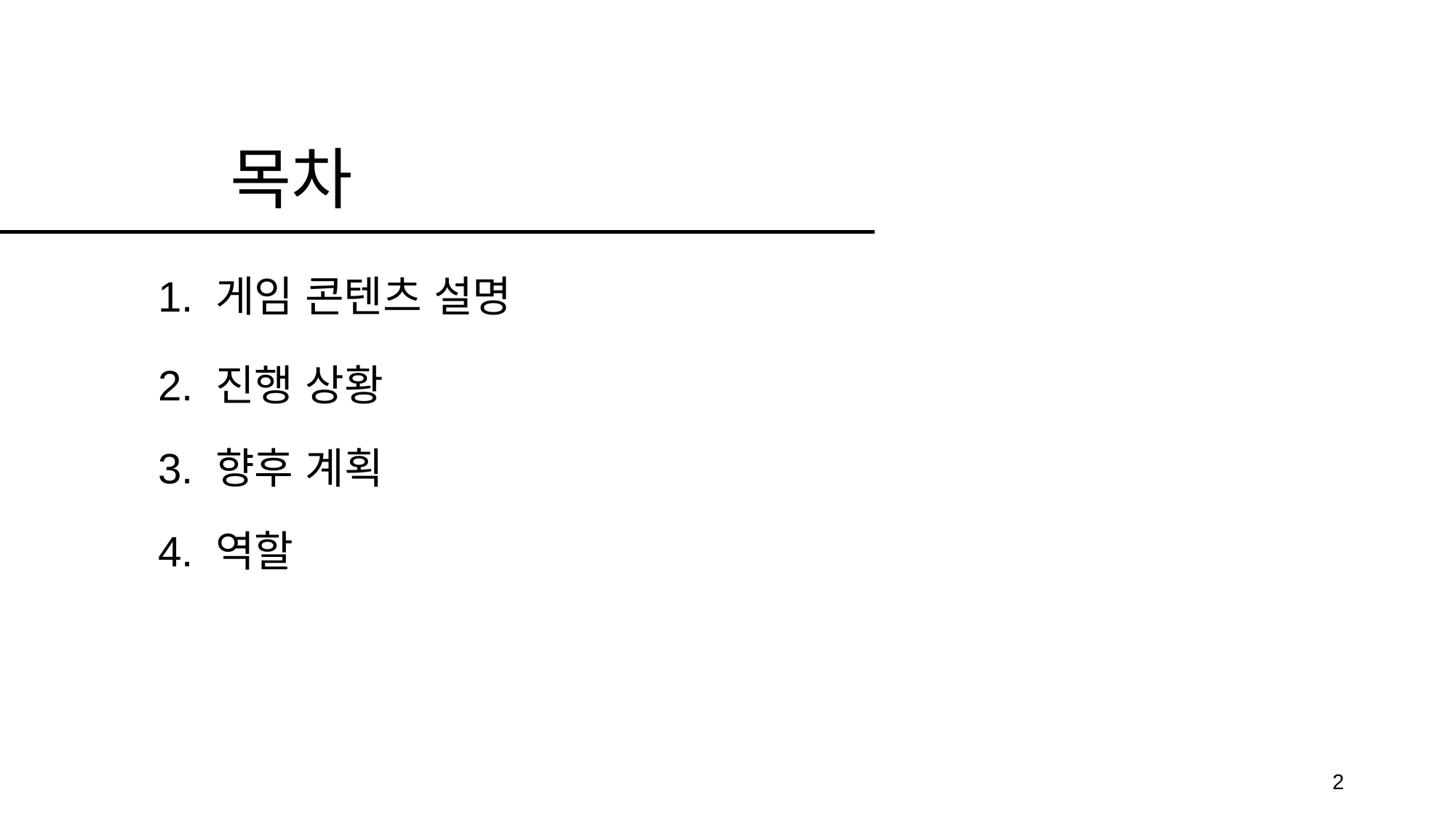

목차
1. 게임 콘텐츠 설명
2. 진행 상황
3. 향후 계획
4. 역할
2